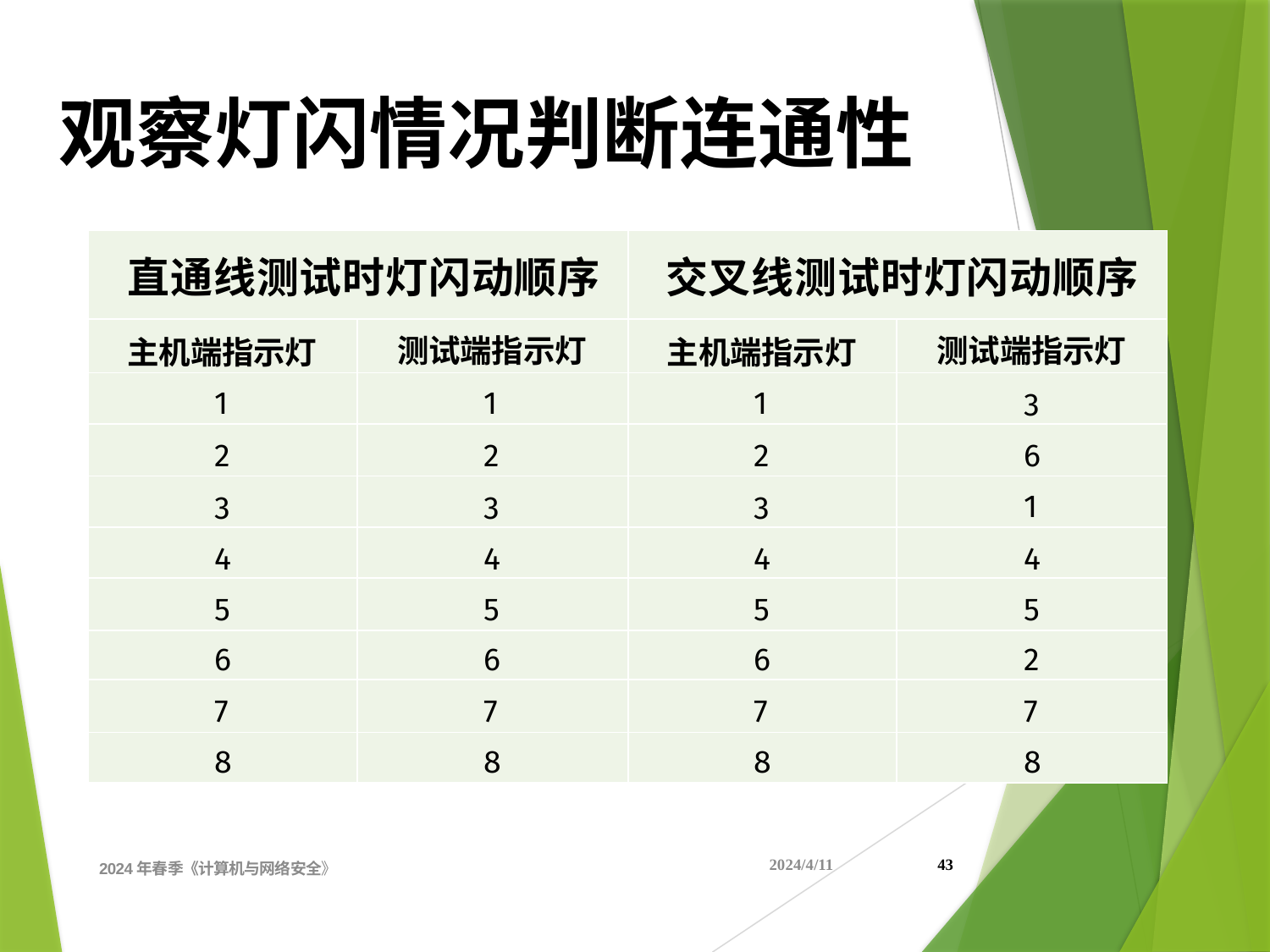

观察灯闪情况判断连通性
| 直通线测试时灯闪动顺序 |  | 交叉线测试时灯闪动顺序 |  |
| --- | --- | --- | --- |
| 主机端指示灯 | 测试端指示灯 | 主机端指示灯 | 测试端指示灯 |
| 1 | 1 | 1 | 3 |
| 2 | 2 | 2 | 6 |
| 3 | 3 | 3 | 1 |
| 4 | 4 | 4 | 4 |
| 5 | 5 | 5 | 5 |
| 6 | 6 | 6 | 2 |
| 7 | 7 | 7 | 7 |
| 8 | 8 | 8 | 8 |

2024年春季《计算机与网络安全》
2024/4/11
43